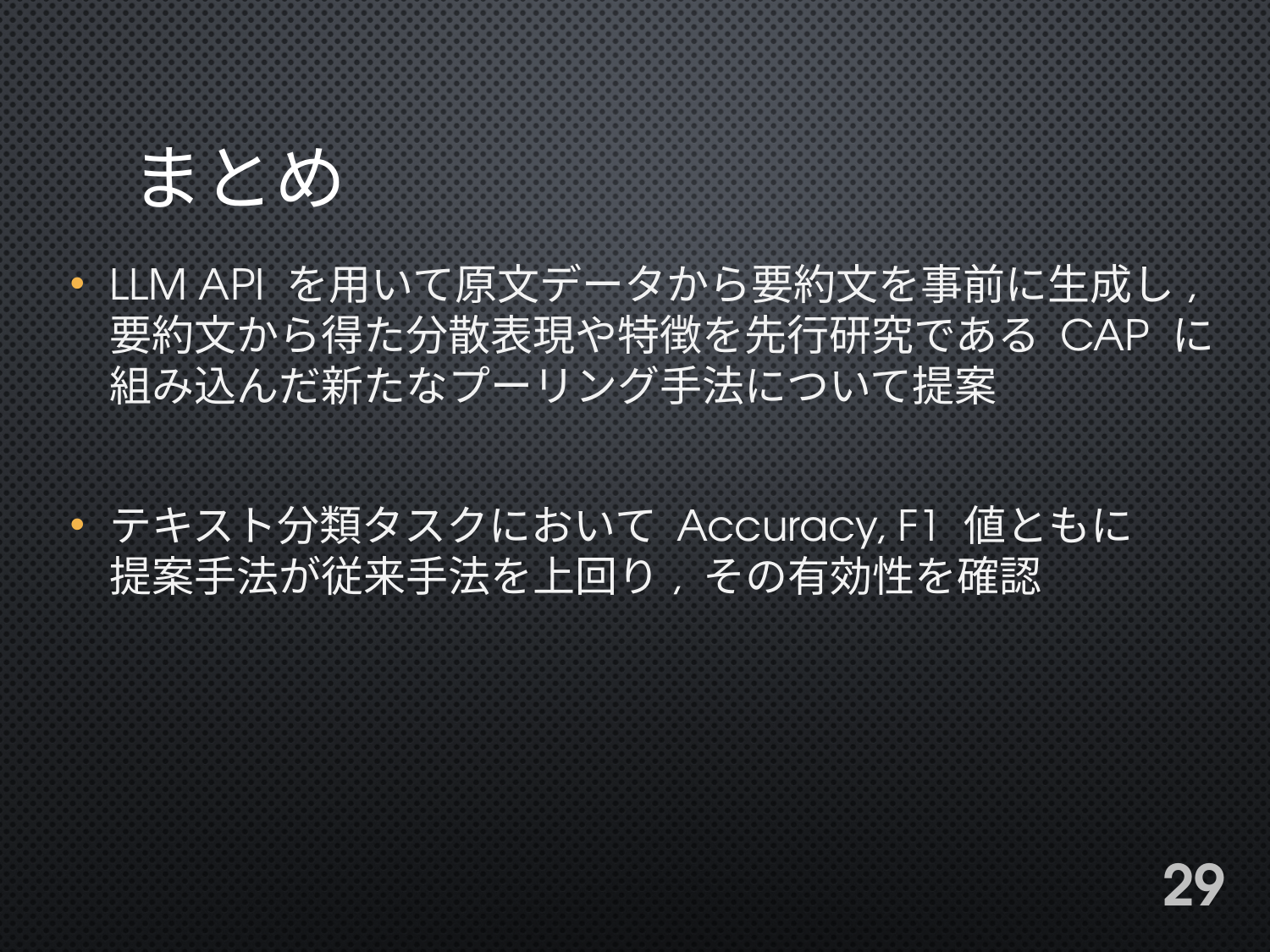

# まとめ
LLM API を用いて原文データから要約文を事前に生成し,
要約文から得た分散表現や特徴を先行研究である CAP に
組み込んだ新たなプーリング手法について提案

テキスト分類タスクにおいて Accuracy, F1 値ともに
提案手法が従来手法を上回り, その有効性を確認

29